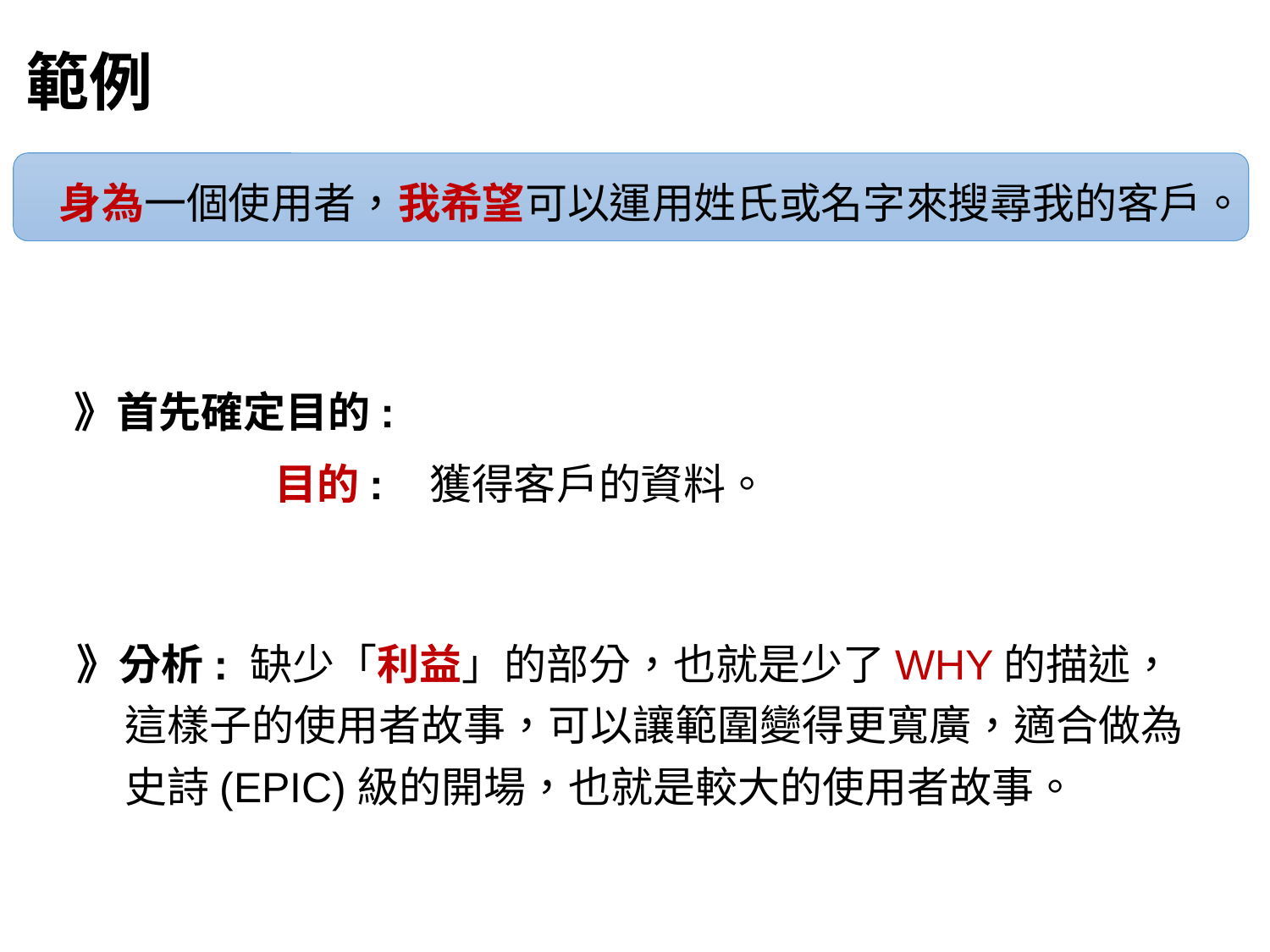

# 範例

身為一個使用者，我希望可以運用姓氏或名字來搜尋我的客戶。
》首先確定目的:
                    目的:   獲得客戶的資料。
》分析: 缺少「利益」的部分，也就是少了WHY的描述，
    這樣子的使用者故事，可以讓範圍變得更寬廣，適合做為
    史詩(EPIC)級的開場，也就是較大的使用者故事。